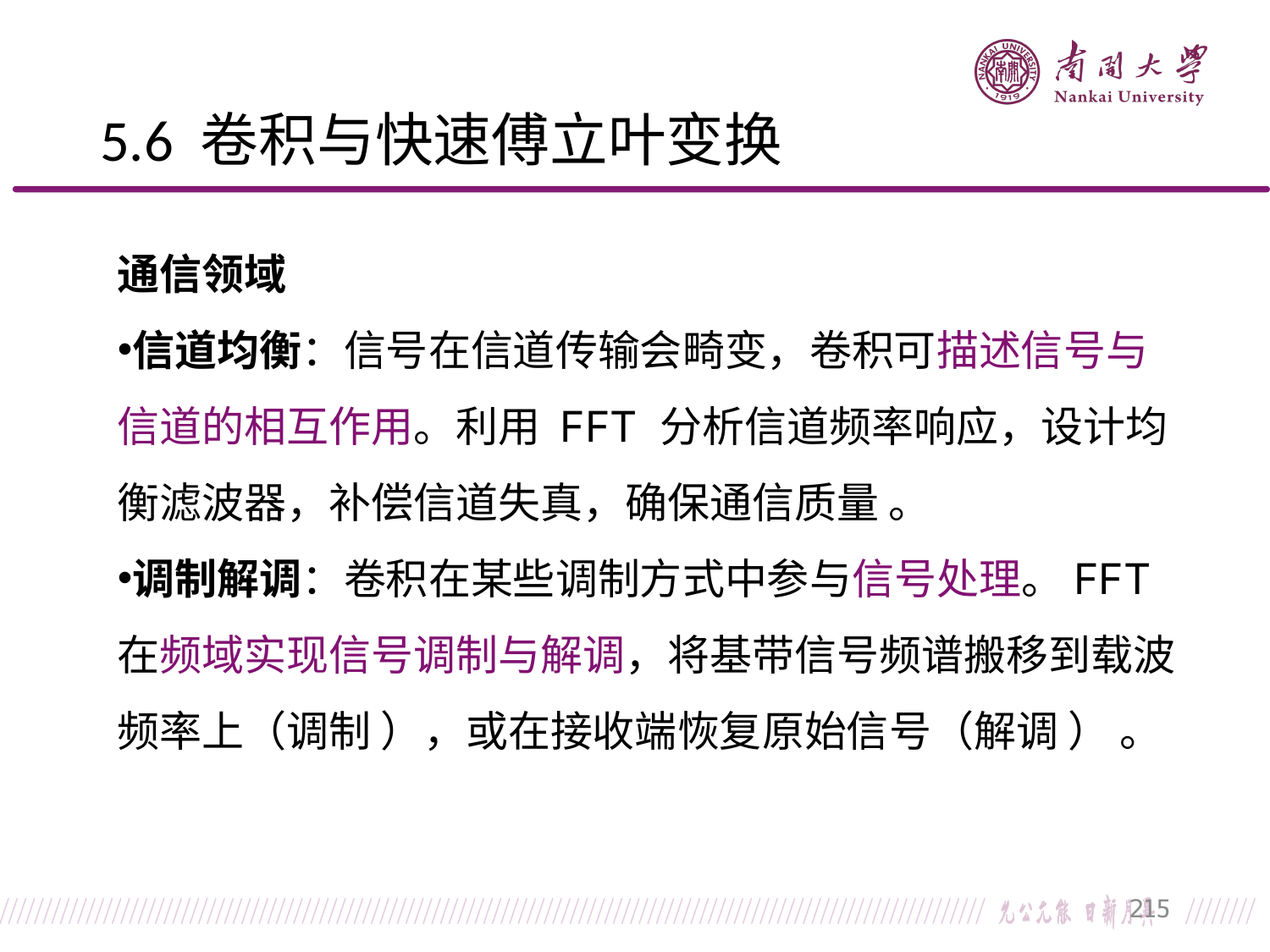

# 5.6 卷积与快速傅立叶变换
通信领域
信道均衡：信号在信道传输会畸变，卷积可描述信号与信道的相互作用。利用 FFT 分析信道频率响应，设计均衡滤波器，补偿信道失真，确保通信质量 。
调制解调：卷积在某些调制方式中参与信号处理。FFT 在频域实现信号调制与解调，将基带信号频谱搬移到载波频率上（调制 ），或在接收端恢复原始信号（解调 ） 。
215